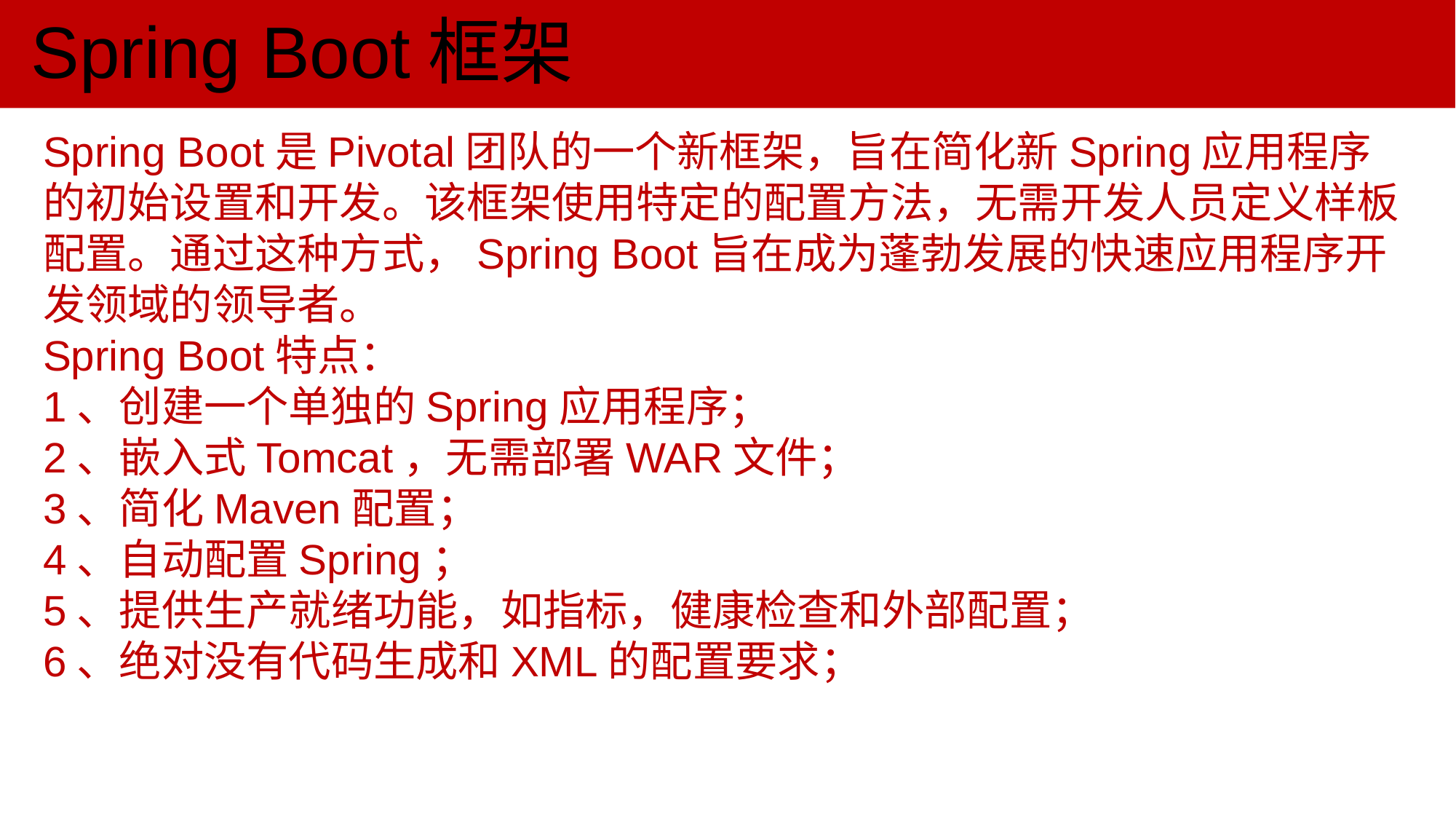

Spring Boot框架
Spring Boot是Pivotal团队的一个新框架，旨在简化新Spring应用程序的初始设置和开发。该框架使用特定的配置方法，无需开发人员定义样板配置。通过这种方式，Spring Boot旨在成为蓬勃发展的快速应用程序开发领域的领导者。
Spring Boot特点：
1、创建一个单独的Spring应用程序；
2、嵌入式Tomcat，无需部署WAR文件；
3、简化Maven配置；
4、自动配置Spring；
5、提供生产就绪功能，如指标，健康检查和外部配置；
6、绝对没有代码生成和XML的配置要求；